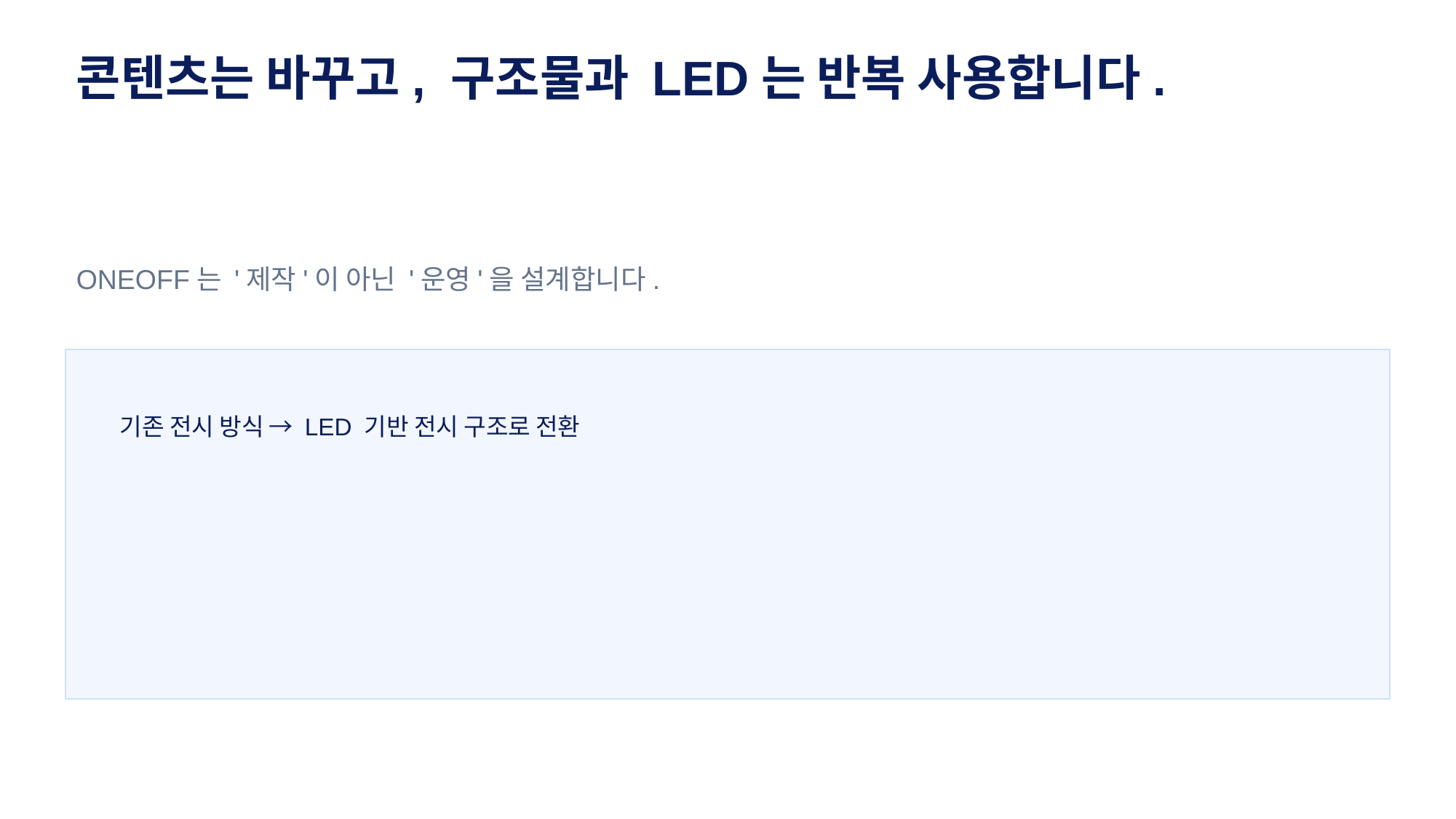

콘텐츠는 바꾸고, 구조물과 LED는 반복 사용합니다.
ONEOFF는 '제작'이 아닌 '운영'을 설계합니다.

기존 전시 방식 → LED 기반 전시 구조로 전환